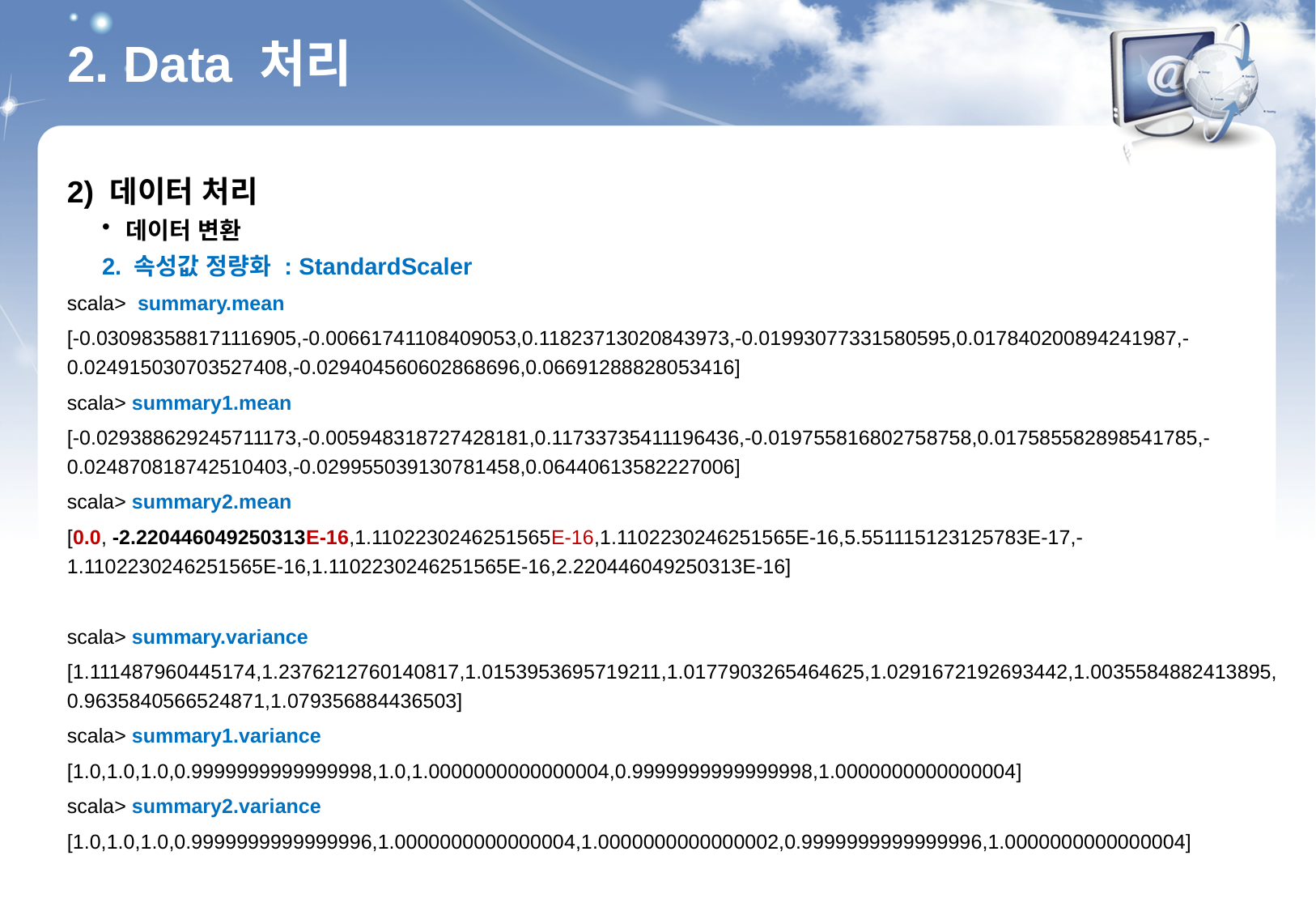

2. Data 처리
2) 데이터 처리
데이터 변환
2. 속성값 정량화 : StandardScaler
scala>  summary.mean
[-0.030983588171116905,-0.00661741108409053,0.11823713020843973,-0.01993077331580595,0.017840200894241987,-0.024915030703527408,-0.029404560602868696,0.06691288828053416]
scala> summary1.mean
[-0.029388629245711173,-0.005948318727428181,0.11733735411196436,-0.019755816802758758,0.017585582898541785,-0.024870818742510403,-0.029955039130781458,0.06440613582227006]
scala> summary2.mean
[0.0, -2.220446049250313E-16,1.1102230246251565E-16,1.1102230246251565E-16,5.551115123125783E-17,-1.1102230246251565E-16,1.1102230246251565E-16,2.220446049250313E-16]

scala> summary.variance
[1.111487960445174,1.2376212760140817,1.0153953695719211,1.0177903265464625,1.0291672192693442,1.0035584882413895,0.9635840566524871,1.079356884436503]
scala> summary1.variance
[1.0,1.0,1.0,0.9999999999999998,1.0,1.0000000000000004,0.9999999999999998,1.0000000000000004]
scala> summary2.variance
[1.0,1.0,1.0,0.9999999999999996,1.0000000000000004,1.0000000000000002,0.9999999999999996,1.0000000000000004]